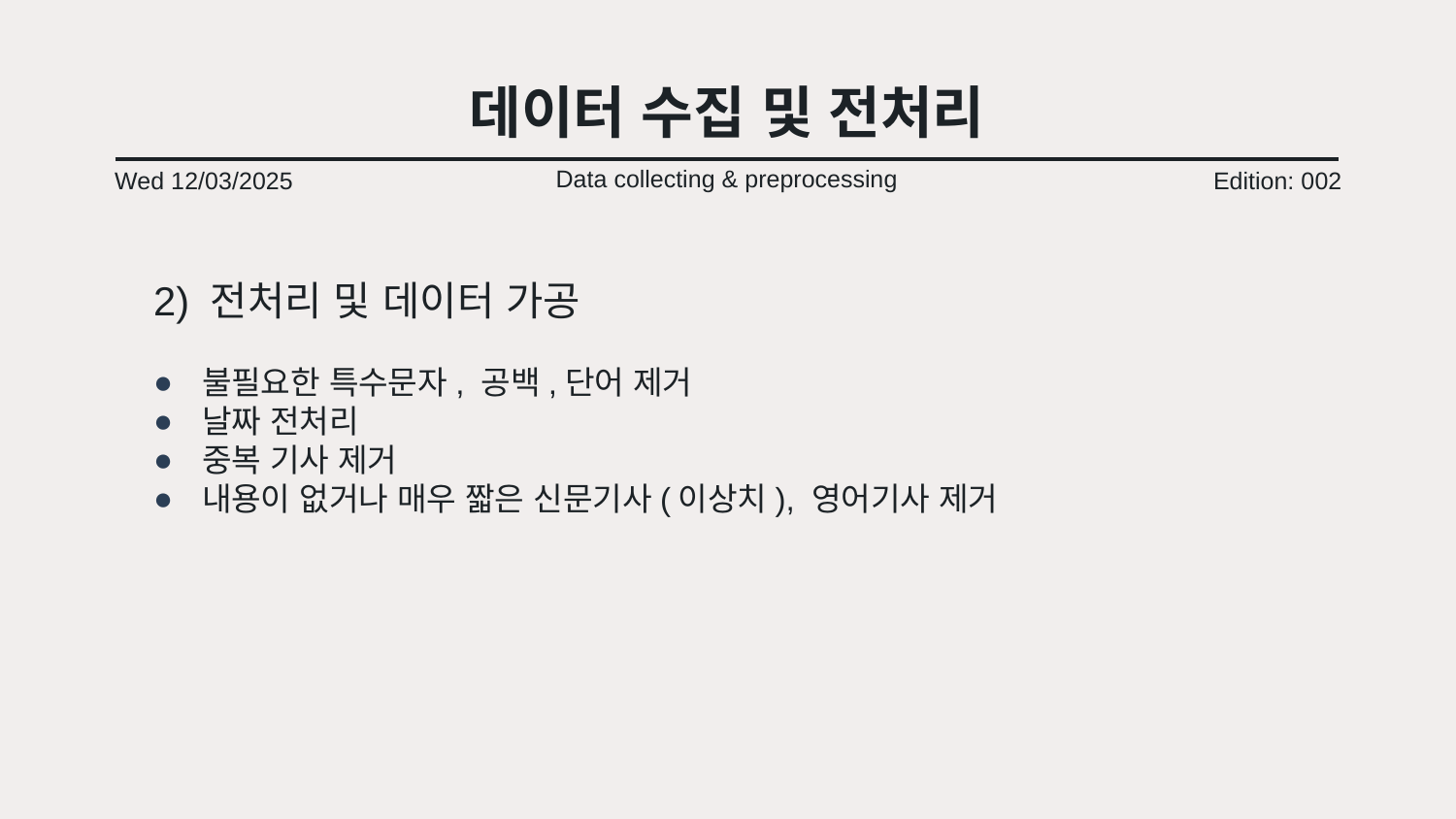

# 데이터 수집 및 전처리
Data collecting & preprocessing
Wed 12/03/2025
Edition: 002
2) 전처리 및 데이터 가공

불필요한 특수문자, 공백,단어 제거
날짜 전처리
중복 기사 제거
내용이 없거나 매우 짧은 신문기사(이상치), 영어기사 제거